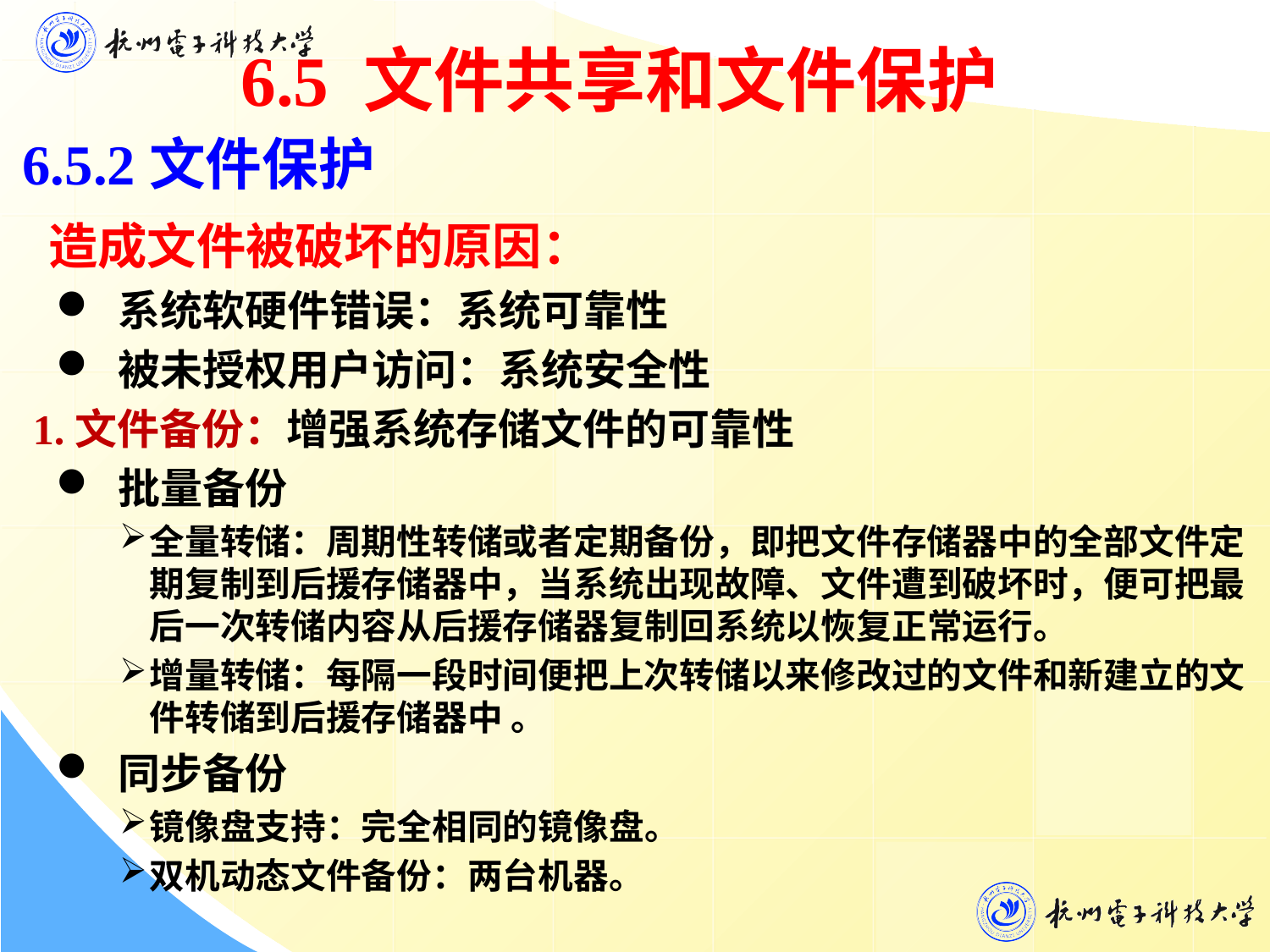

6.5 文件共享和文件保护
6.5.2文件保护
 造成文件被破坏的原因：
 系统软硬件错误：系统可靠性
 被未授权用户访问：系统安全性
 1.文件备份：增强系统存储文件的可靠性
 批量备份
全量转储：周期性转储或者定期备份，即把文件存储器中的全部文件定期复制到后援存储器中，当系统出现故障、文件遭到破坏时，便可把最后一次转储内容从后援存储器复制回系统以恢复正常运行。
增量转储：每隔一段时间便把上次转储以来修改过的文件和新建立的文件转储到后援存储器中 。
 同步备份
镜像盘支持：完全相同的镜像盘。
双机动态文件备份：两台机器。